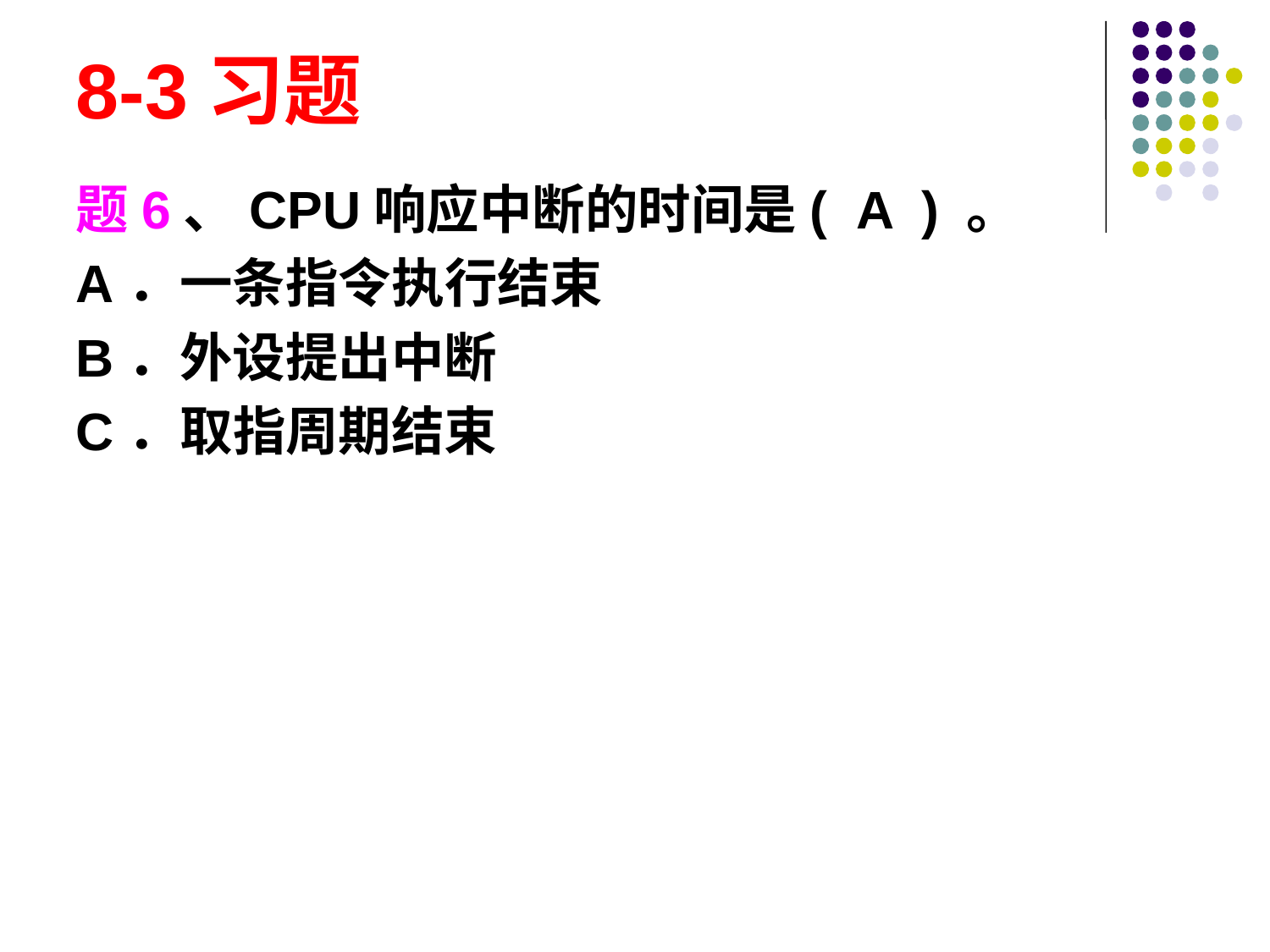

# 8-3习题
题6、CPU响应中断的时间是(  A  ) 。
A．一条指令执行结束
B．外设提出中断
C．取指周期结束